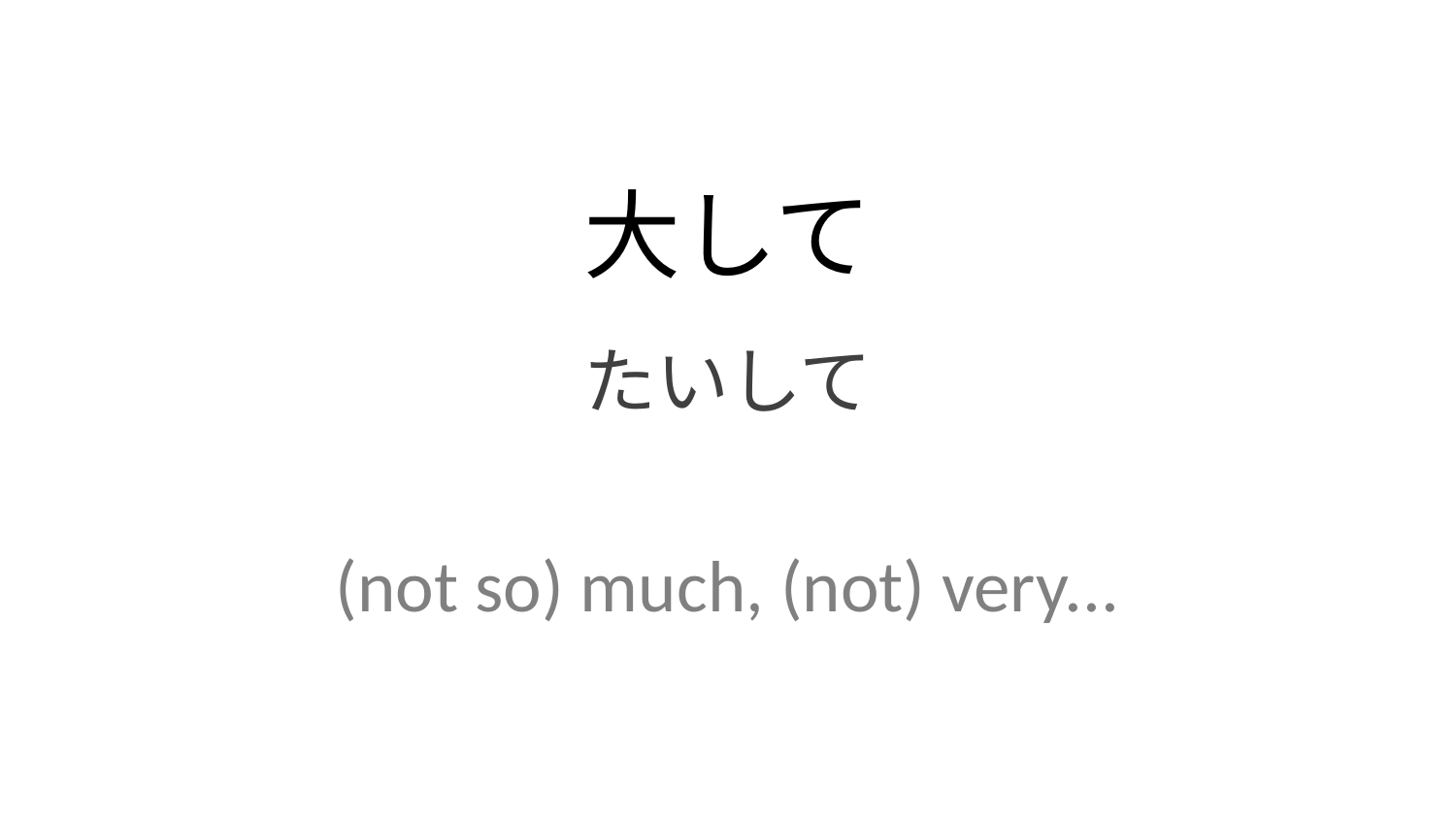

大して

たいして
(not so) much, (not) very...